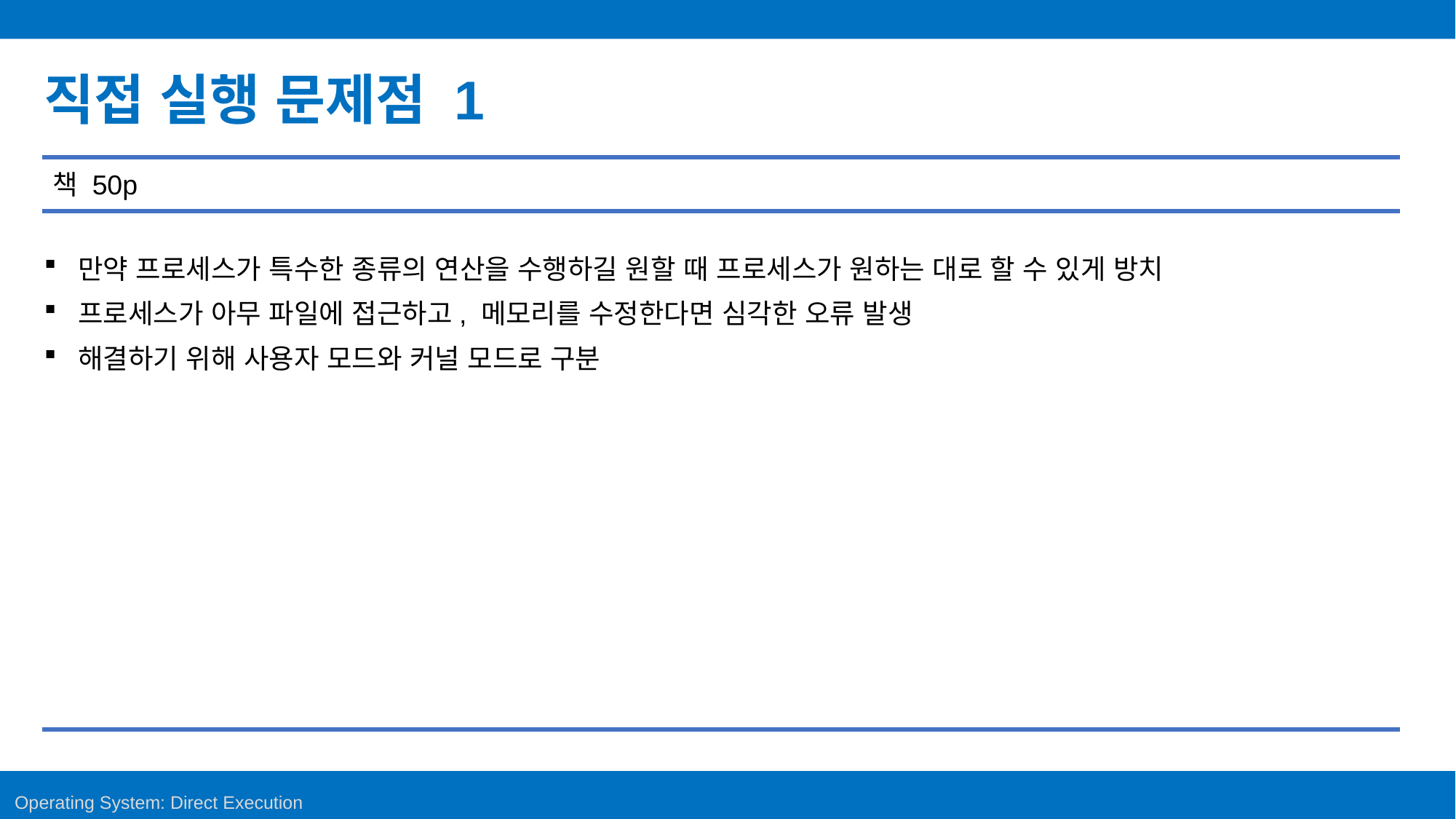

Contents
직접 실행 문제점 1
책 50p
만약 프로세스가 특수한 종류의 연산을 수행하길 원할 때 프로세스가 원하는 대로 할 수 있게 방치
프로세스가 아무 파일에 접근하고, 메모리를 수정한다면 심각한 오류 발생
해결하기 위해 사용자 모드와 커널 모드로 구분

7
Operating System: Direct Execution